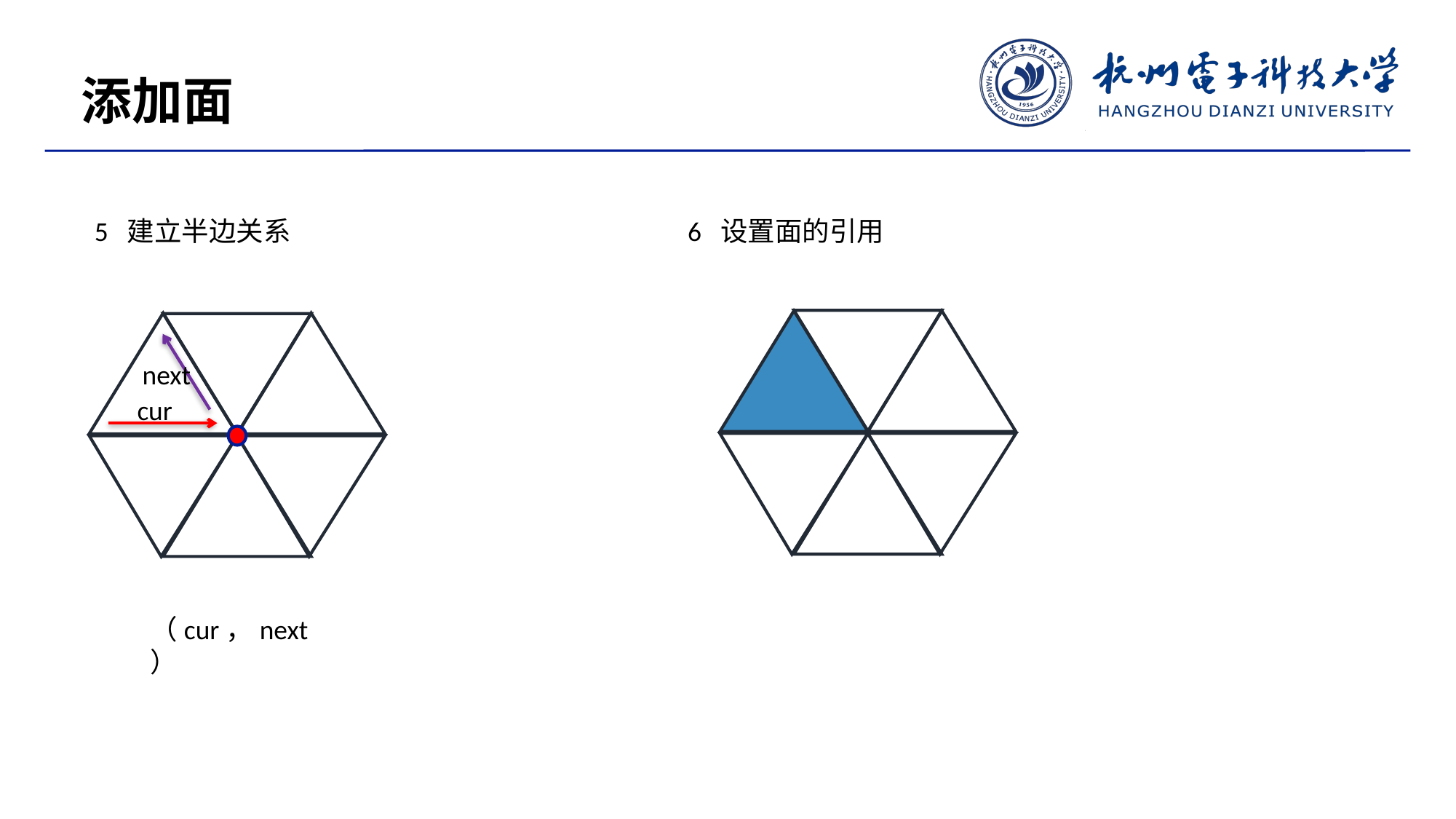

添加面
5  建立半边关系
6  设置面的引用

next
cur

（cur，next）